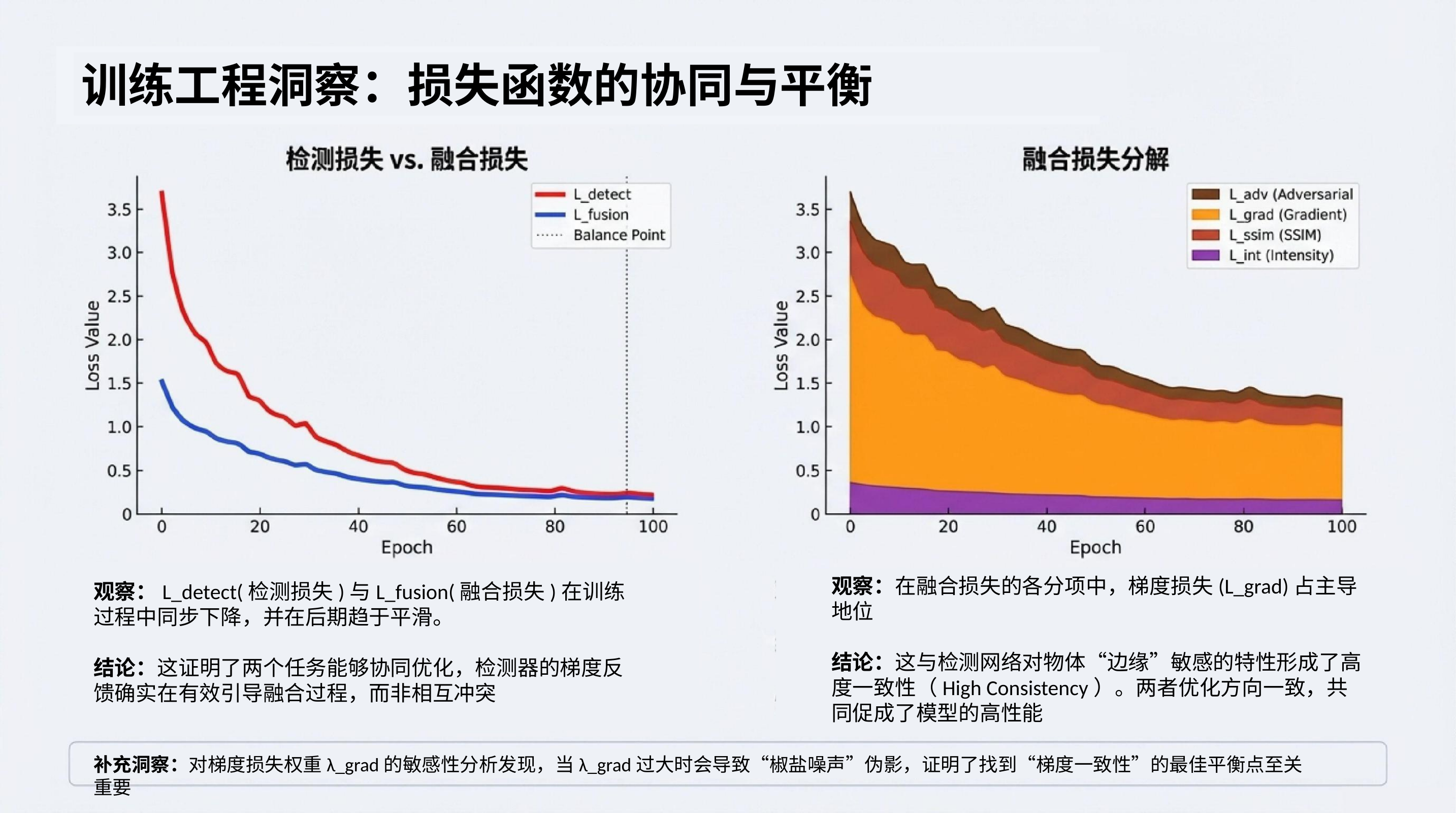

训练工程洞察：损失函数的协同与平衡

观察：在融合损失的各分项中，梯度损失(L_grad)占主导地位

结论：这与检测网络对物体“边缘”敏感的特性形成了高度一致性（High Consistency）。两者优化方向一致，共同促成了模型的高性能
观察：L_detect(检测损失)与L_fusion(融合损失)在训练过程中同步下降，并在后期趋于平滑。

结论：这证明了两个任务能够协同优化，检测器的梯度反馈确实在有效引导融合过程，而非相互冲突

补充洞察：对梯度损失权重λ_grad的敏感性分析发现，当λ_grad过大时会导致“椒盐噪声”伪影，证明了找到“梯度一致性”的最佳平衡点至关重要